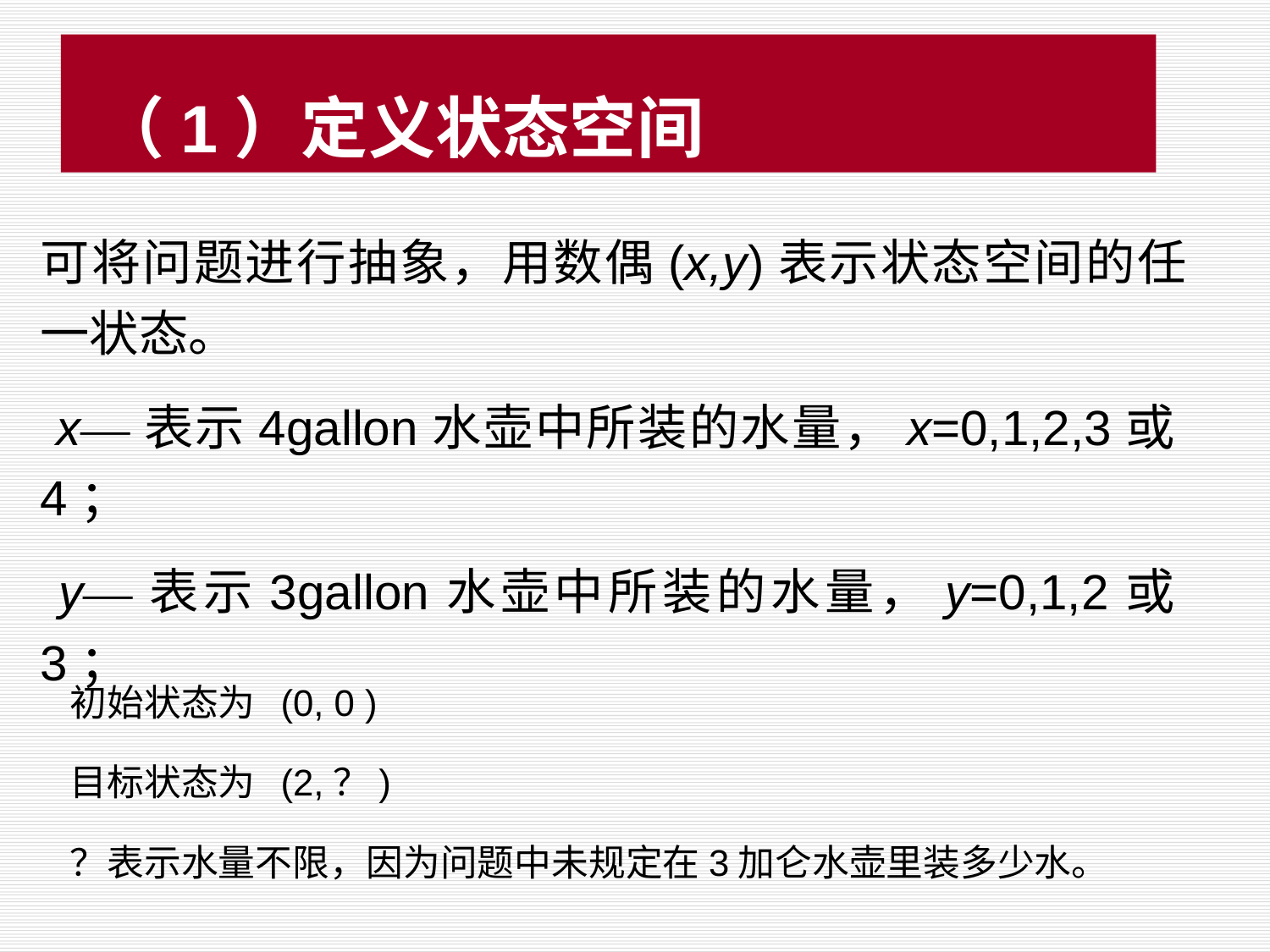

# （1）定义状态空间
可将问题进行抽象，用数偶(x,y)表示状态空间的任一状态。
 x—表示4gallon水壶中所装的水量，x=0,1,2,3或4；
 y—表示3gallon水壶中所装的水量，y=0,1,2或3；
初始状态为  (0, 0 )
目标状态为  (2,？)
？表示水量不限，因为问题中未规定在3加仑水壶里装多少水。